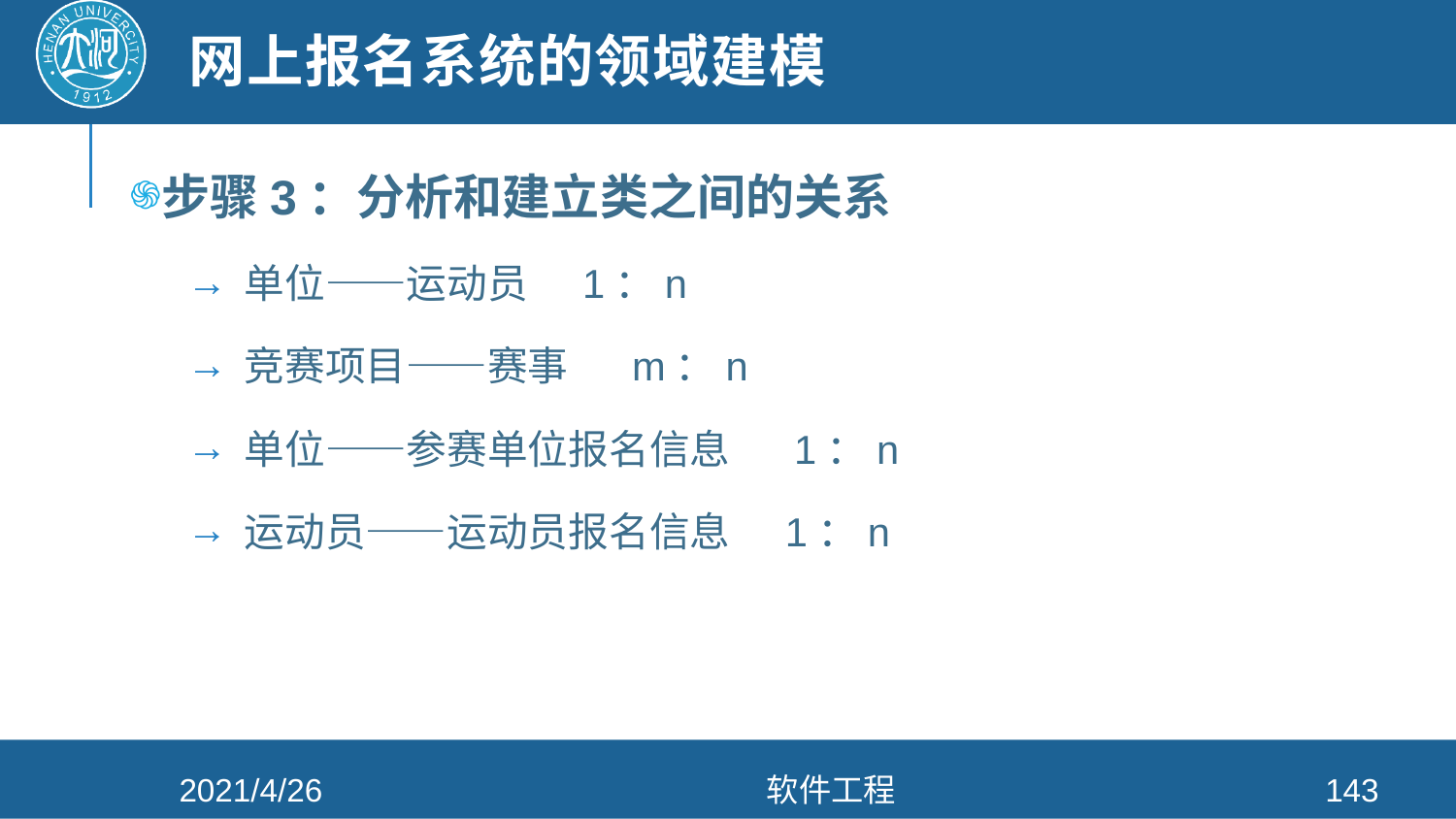

# 网上报名系统的领域建模
步骤3：分析和建立类之间的关系
单位——运动员     1：n
竞赛项目——赛事      m：n
单位——参赛单位报名信息      1：n
运动员——运动员报名信息     1：n
2021/4/26
软件工程
143